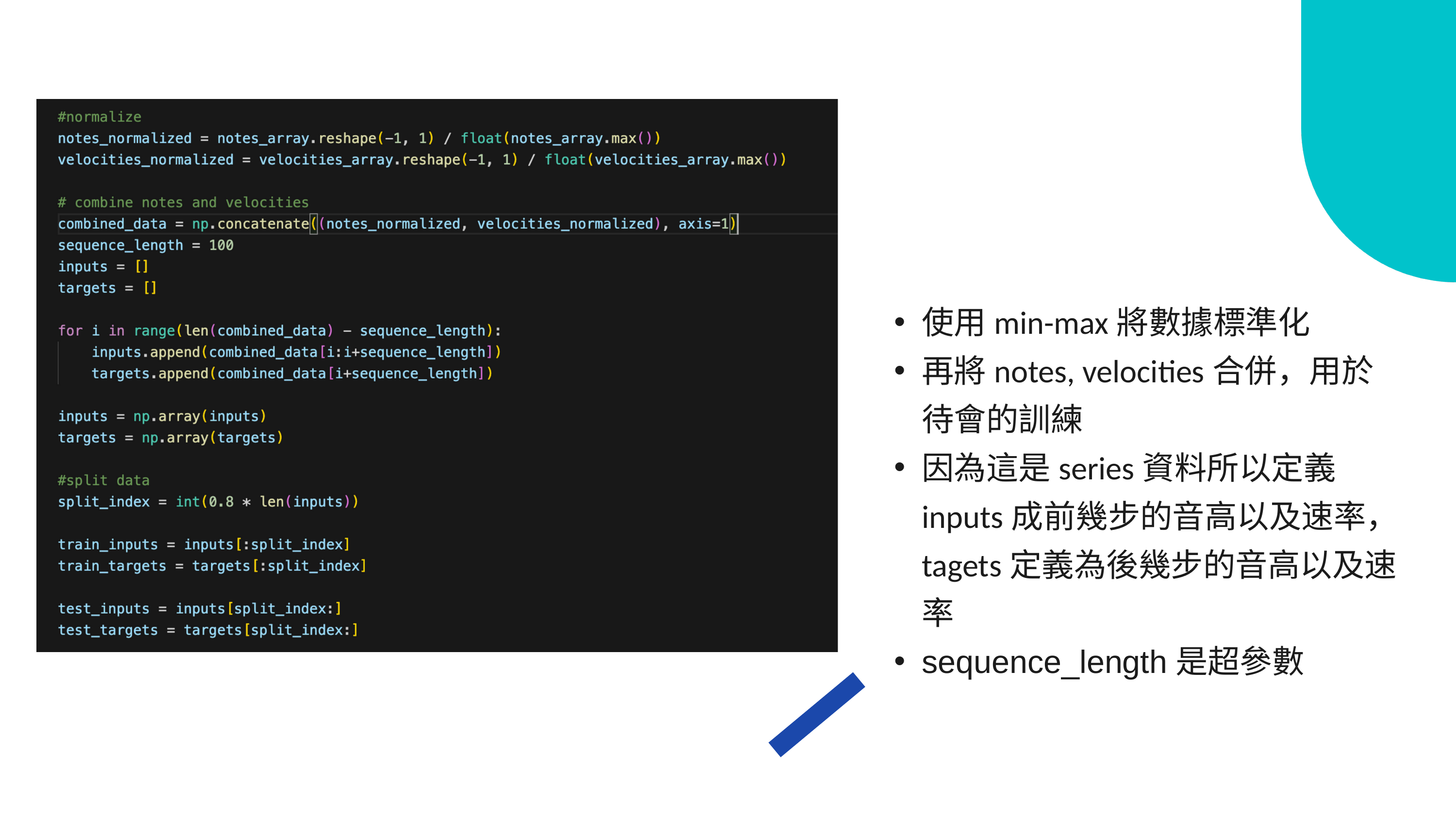

使用min-max將數據標準化
再將notes, velocities合併，用於待會的訓練
因為這是series資料所以定義inputs成前幾步的音高以及速率，tagets定義為後幾步的音高以及速率
sequence_length是超參數